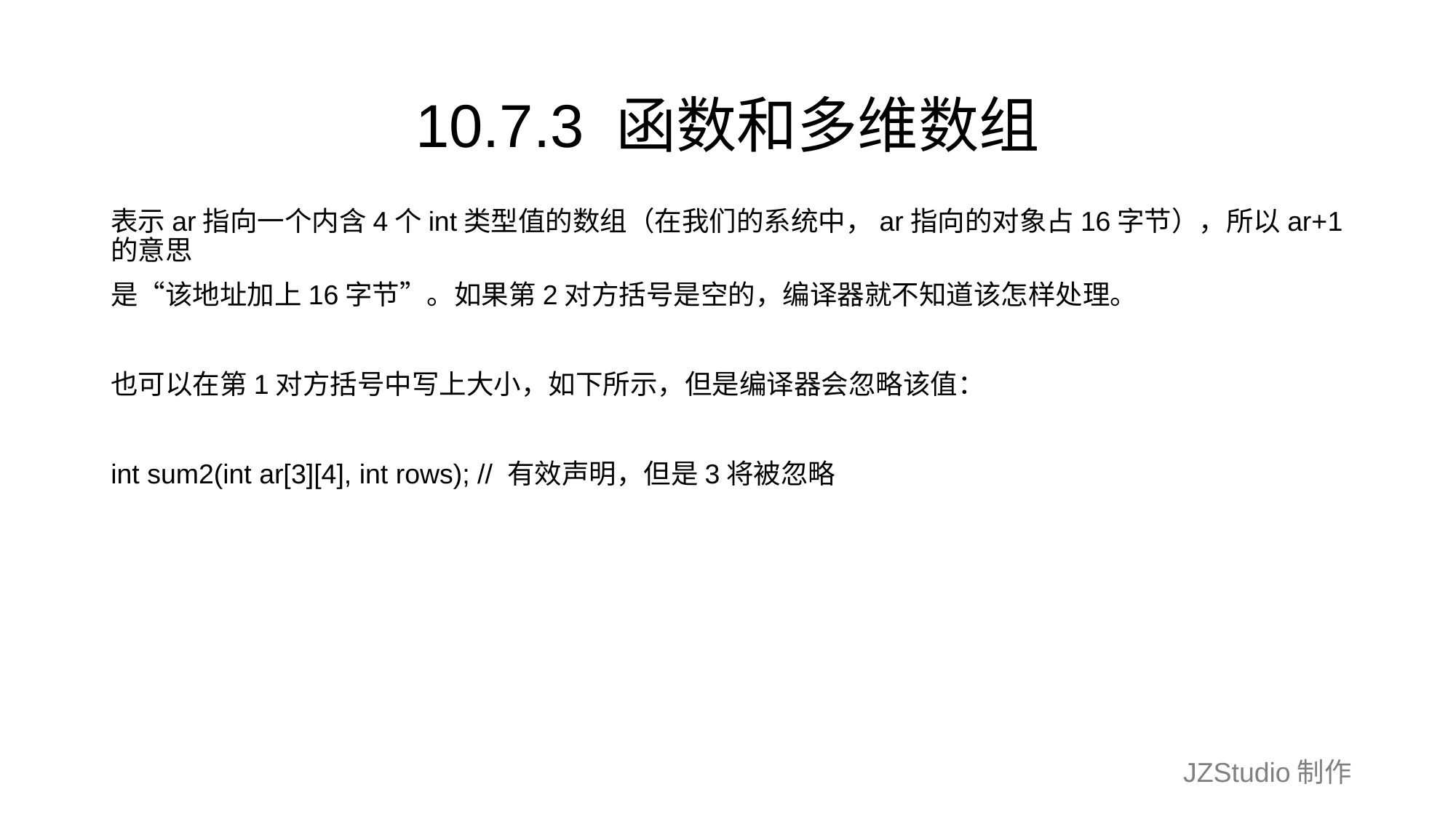

# 10.7.3 函数和多维数组
表示ar指向一个内含4个int类型值的数组（在我们的系统中，ar指向的对象占16字节），所以ar+1的意思
是“该地址加上16字节”。如果第2对方括号是空的，编译器就不知道该怎样处理。

也可以在第1对方括号中写上大小，如下所示，但是编译器会忽略该值：

int sum2(int ar[3][4], int rows); // 有效声明，但是3将被忽略